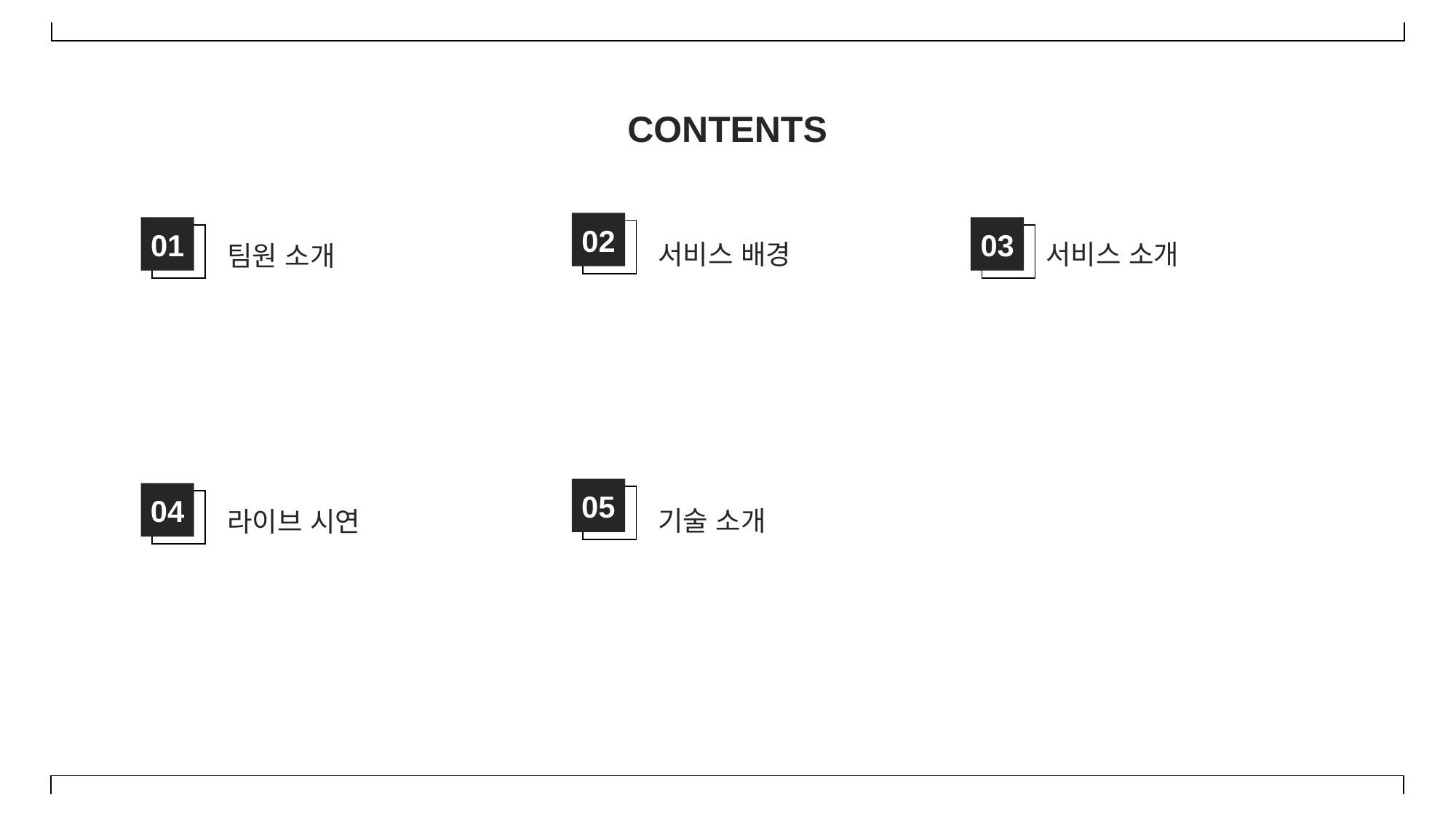

CONTENTS

02

03

01
서비스 배경
서비스 소개
팀원 소개

05

04
기술 소개
라이브 시연